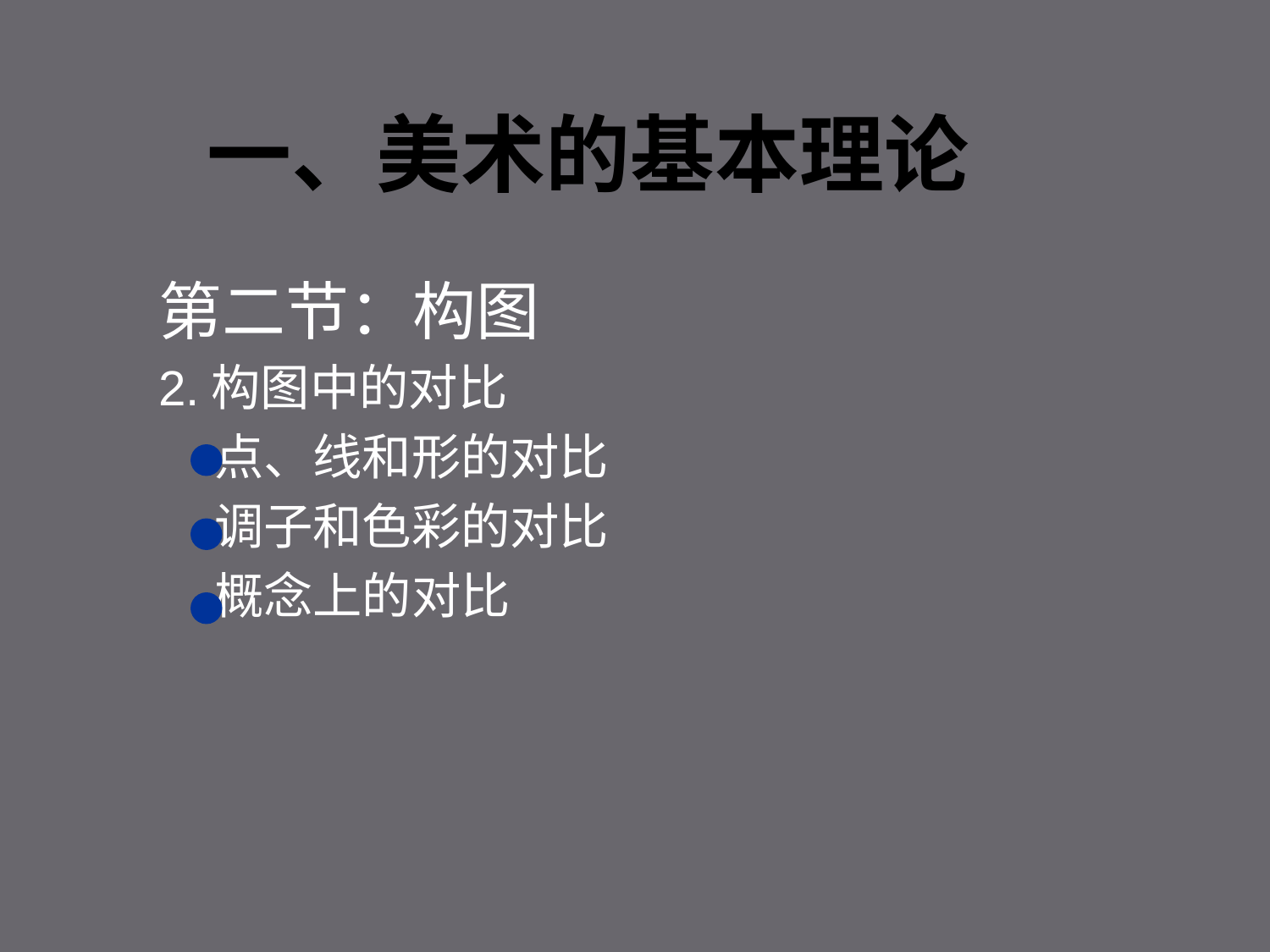

# 一、美术的基本理论
第二节：构图
2.构图中的对比
    点、线和形的对比
    调子和色彩的对比
    概念上的对比